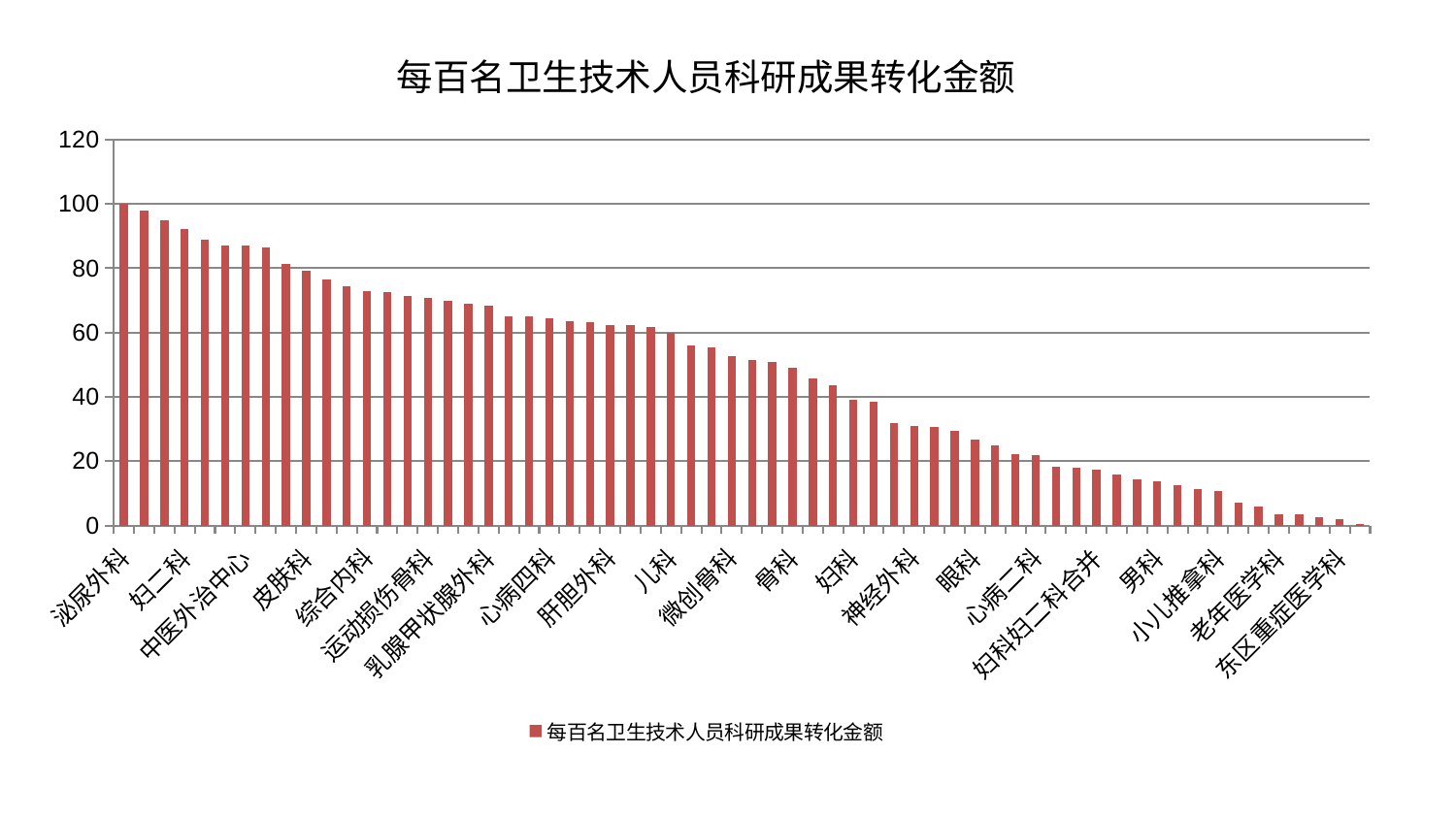

### Chart: 每百名卫生技术人员科研成果转化金额

| Category | 每百名卫生技术人员科研成果转化金额 |
|---|---|
| 泌尿外科 | 100.0 |
| 创伤骨科 | 97.82954607463046 |
| 重症医学科 | 94.97480700821134 |
| 妇二科 | 92.24803927648645 |
| 呼吸内科 | 88.89378819799146 |
| 脑病一科 | 87.11552189586502 |
| 中医外治中心 | 87.00952238379269 |
| 身心医学科 | 86.60376687172884 |
| 脑病二科 | 81.4575424391582 |
| 皮肤科 | 79.26618104332488 |
| 康复科 | 76.54539858407057 |
| 耳鼻喉科 | 74.25868462516715 |
| 综合内科 | 73.01568924584922 |
| 心血管内科 | 72.7295456942429 |
| 关节骨科 | 71.48584292897337 |
| 运动损伤骨科 | 70.6808354912548 |
| 美容皮肤科 | 69.76526572035715 |
| 血液科 | 68.91863178205531 |
| 乳腺甲状腺外科 | 68.4169450294479 |
| 心病一科 | 65.02111667271296 |
| 医院 | 64.90427546837776 |
| 心病四科 | 64.42289830208937 |
| 心病三科 | 63.60813703083413 |
| 肾病科 | 63.35188900334658 |
| 肝胆外科 | 62.39700765368618 |
| 胸外科 | 62.18209623741855 |
| 脊柱骨科 | 61.71915720955499 |
| 儿科 | 60.05244178668672 |
| 口腔科 | 56.10243489362388 |
| 肾脏内科 | 55.51974553802157 |
| 微创骨科 | 52.584353095025605 |
| 神经内科 | 51.505025373541514 |
| 风湿病科 | 50.88413685352756 |
| 骨科 | 49.02053060050291 |
| 推拿科 | 45.777621234144725 |
| 肿瘤内科 | 43.64760324255736 |
| 妇科 | 39.091806759783914 |
| 脑病三科 | 38.41399489779886 |
| 普通外科 | 31.78100118289187 |
| 神经外科 | 30.908765796538162 |
| 东区肾病科 | 30.698300795092802 |
| 显微骨科 | 29.4003931122573 |
| 眼科 | 26.59200218855491 |
| 脾胃病科 | 24.880056419043527 |
| 内分泌科 | 22.12648992837499 |
| 心病二科 | 21.8704211642593 |
| 消化内科 | 18.32736052602585 |
| 针灸科 | 17.987771642340224 |
| 妇科妇二科合并 | 17.35525372859266 |
| 西区重症医学科 | 15.757680850857957 |
| 脾胃科消化科合并 | 14.413189345315601 |
| 男科 | 13.579333231627283 |
| 肛肠科 | 12.443869906608054 |
| 周围血管科 | 11.184352770669506 |
| 小儿推拿科 | 10.790621159134151 |
| 肝病科 | 7.08091212278726 |
| 中医经典科 | 6.028970284788042 |
| 老年医学科 | 3.5102035577124107 |
| 治未病中心 | 3.3387771536574196 |
| 产科 | 2.460131652052094 |
| 东区重症医学科 | 1.9637192597494582 |
| 小儿骨科 | 0.6009405335678767 |
176